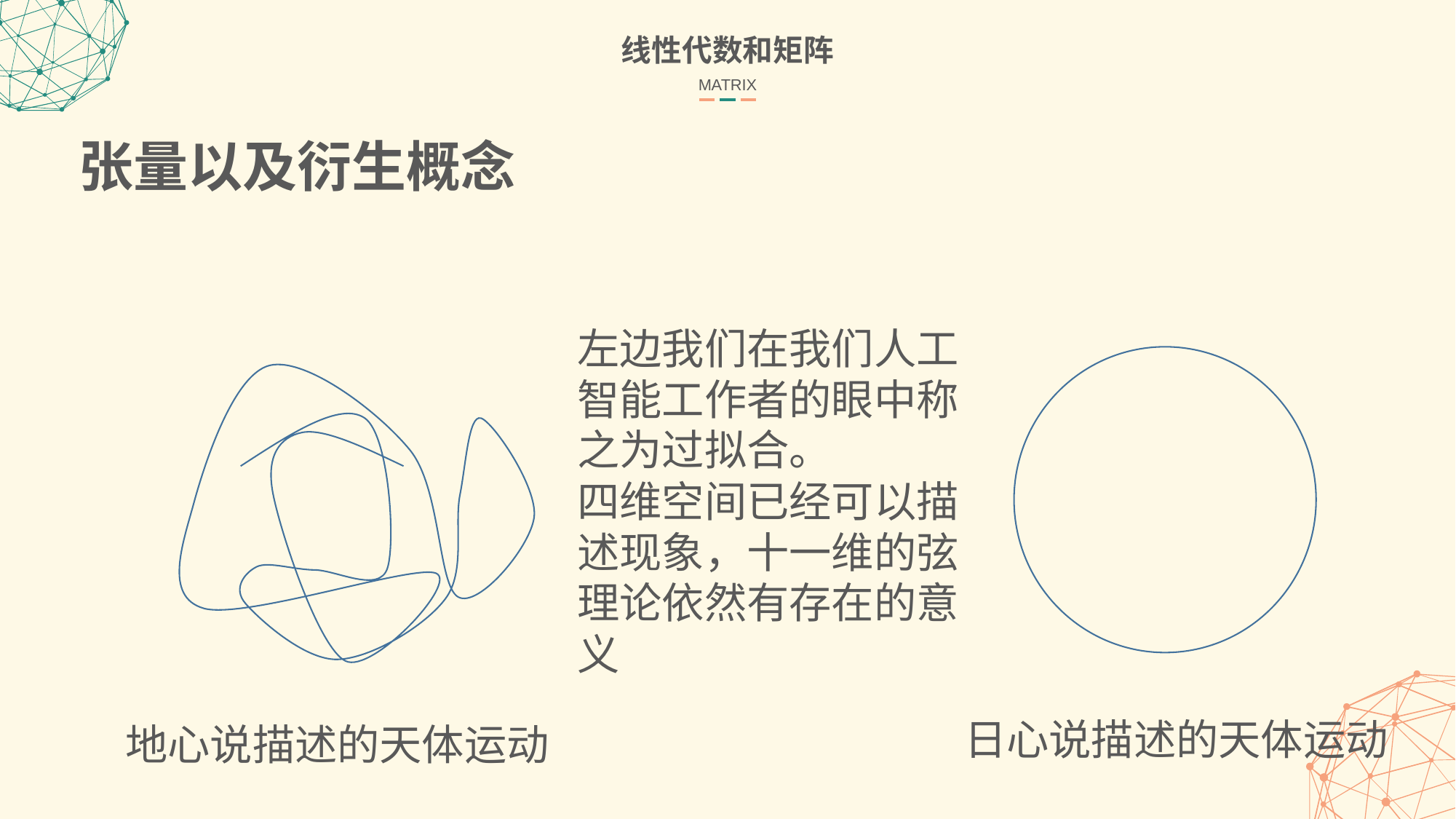

线性代数和矩阵
MATRIX
张量以及衍生概念
左边我们在我们人工智能工作者的眼中称之为过拟合。
四维空间已经可以描述现象，十一维的弦理论依然有存在的意义

日心说描述的天体运动
地心说描述的天体运动